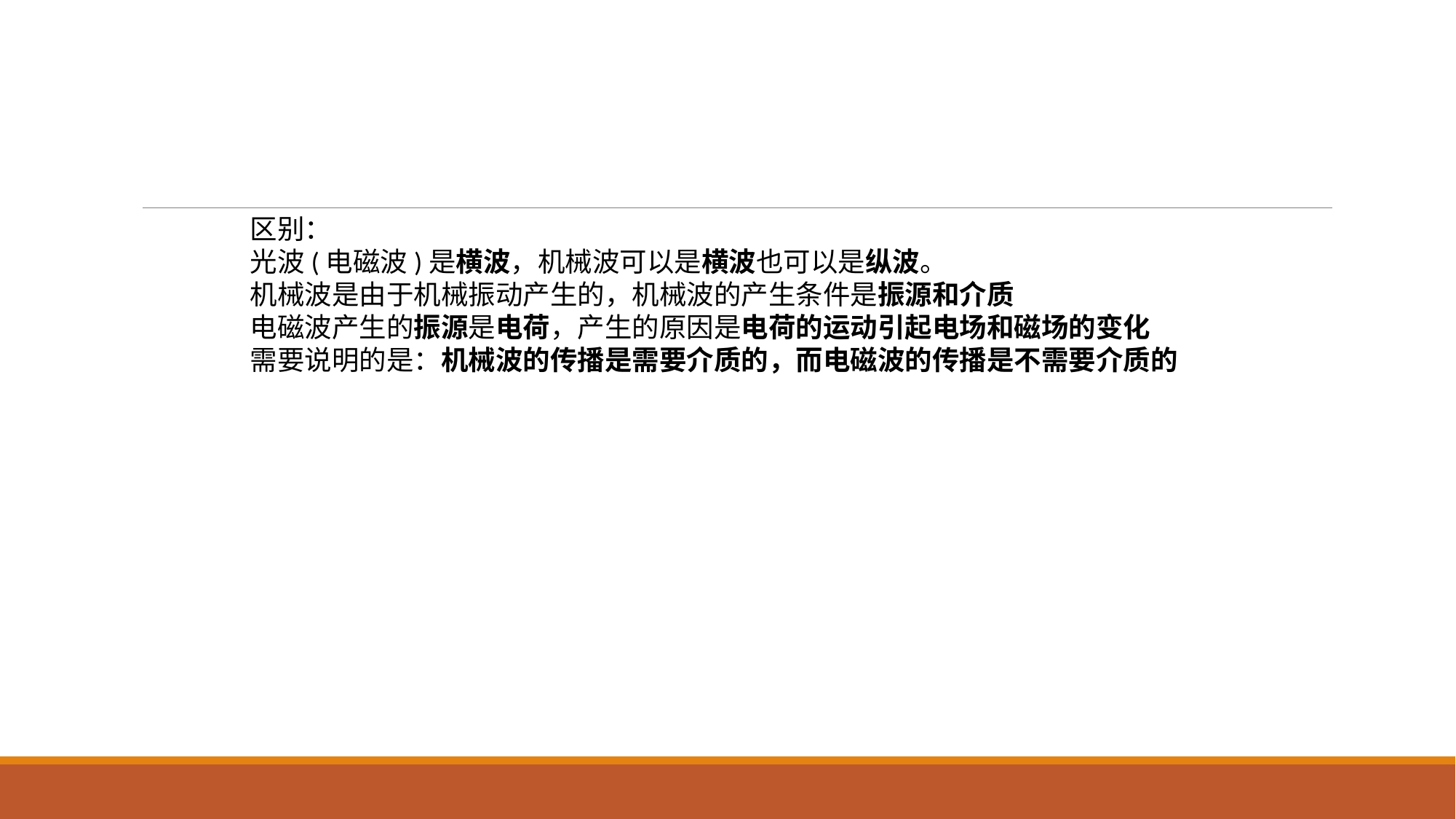

区别：
光波(电磁波)是横波，机械波可以是横波也可以是纵波。
机械波是由于机械振动产生的，机械波的产生条件是振源和介质
电磁波产生的振源是电荷，产生的原因是电荷的运动引起电场和磁场的变化
需要说明的是：机械波的传播是需要介质的，而电磁波的传播是不需要介质的